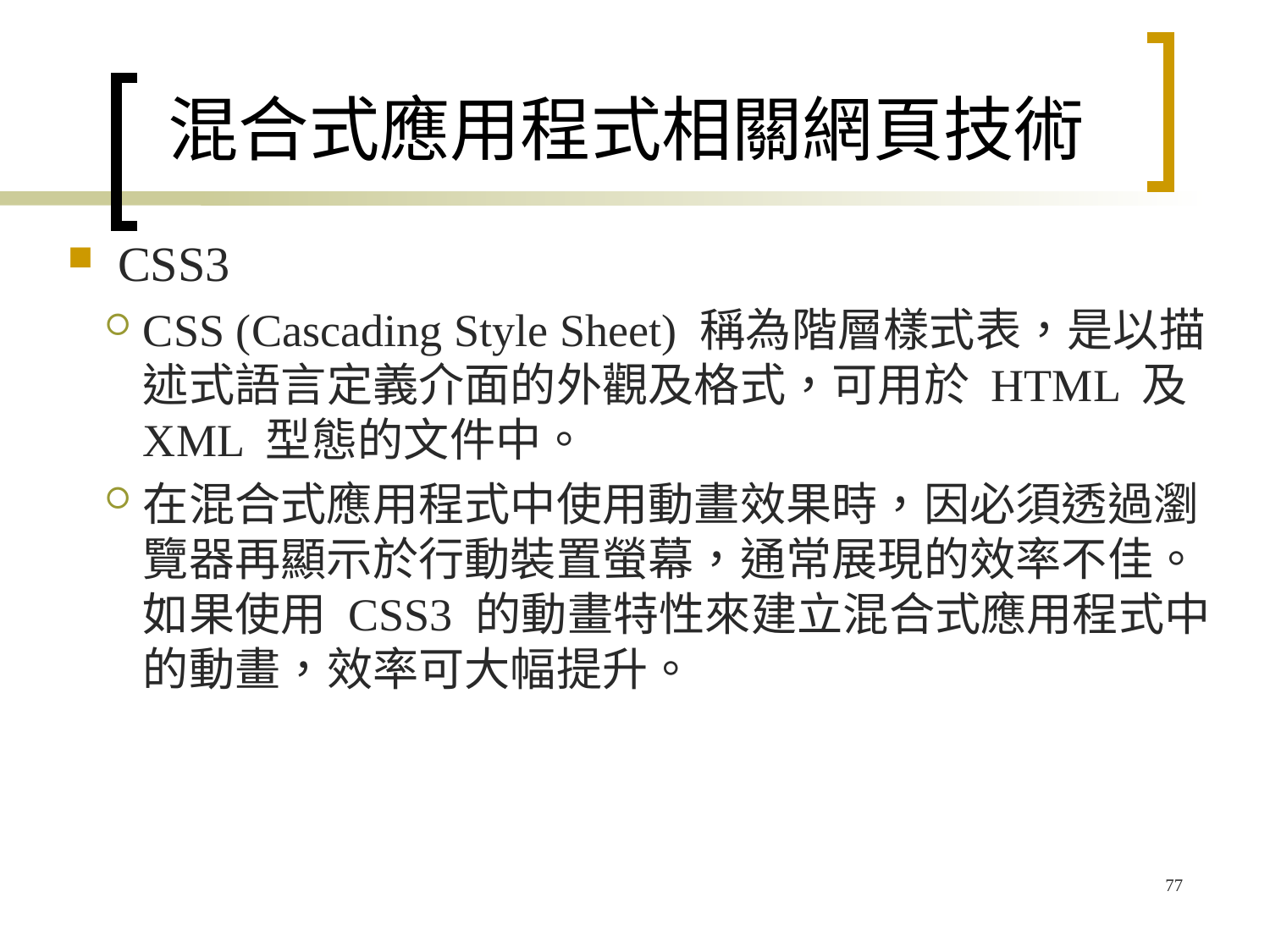

# 混合式應用程式相關網頁技術
CSS3
CSS (Cascading Style Sheet) 稱為階層樣式表，是以描述式語言定義介面的外觀及格式，可用於 HTML 及 XML 型態的文件中。
在混合式應用程式中使用動畫效果時，因必須透過瀏覽器再顯示於行動裝置螢幕，通常展現的效率不佳。如果使用 CSS3 的動畫特性來建立混合式應用程式中的動畫，效率可大幅提升。
77